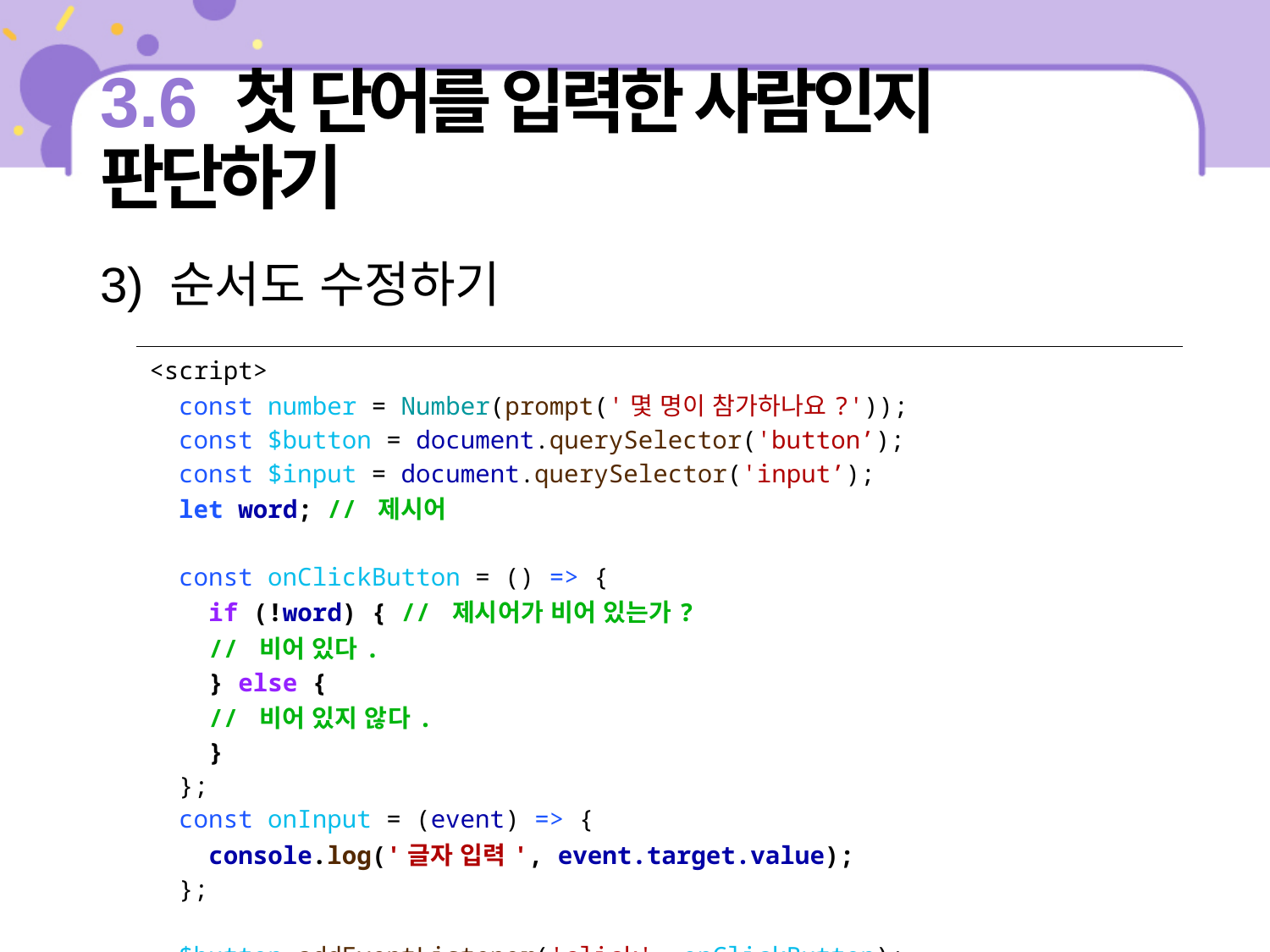

# 3.6 첫 단어를 입력한 사람인지 판단하기
3) 순서도 수정하기

| <script> const number = Number(prompt('몇 명이 참가하나요?')); const $button = document.querySelector('button’); const $input = document.querySelector('input’); let word; // 제시어 const onClickButton = () => { if (!word) { // 제시어가 비어 있는가? // 비어 있다. } else { // 비어 있지 않다. } }; const onInput = (event) => { console.log('글자 입력', event.target.value); }; $button.addEventListener('click', onClickButton); $input.addEventListener('input', onInput); </script> |
| --- |